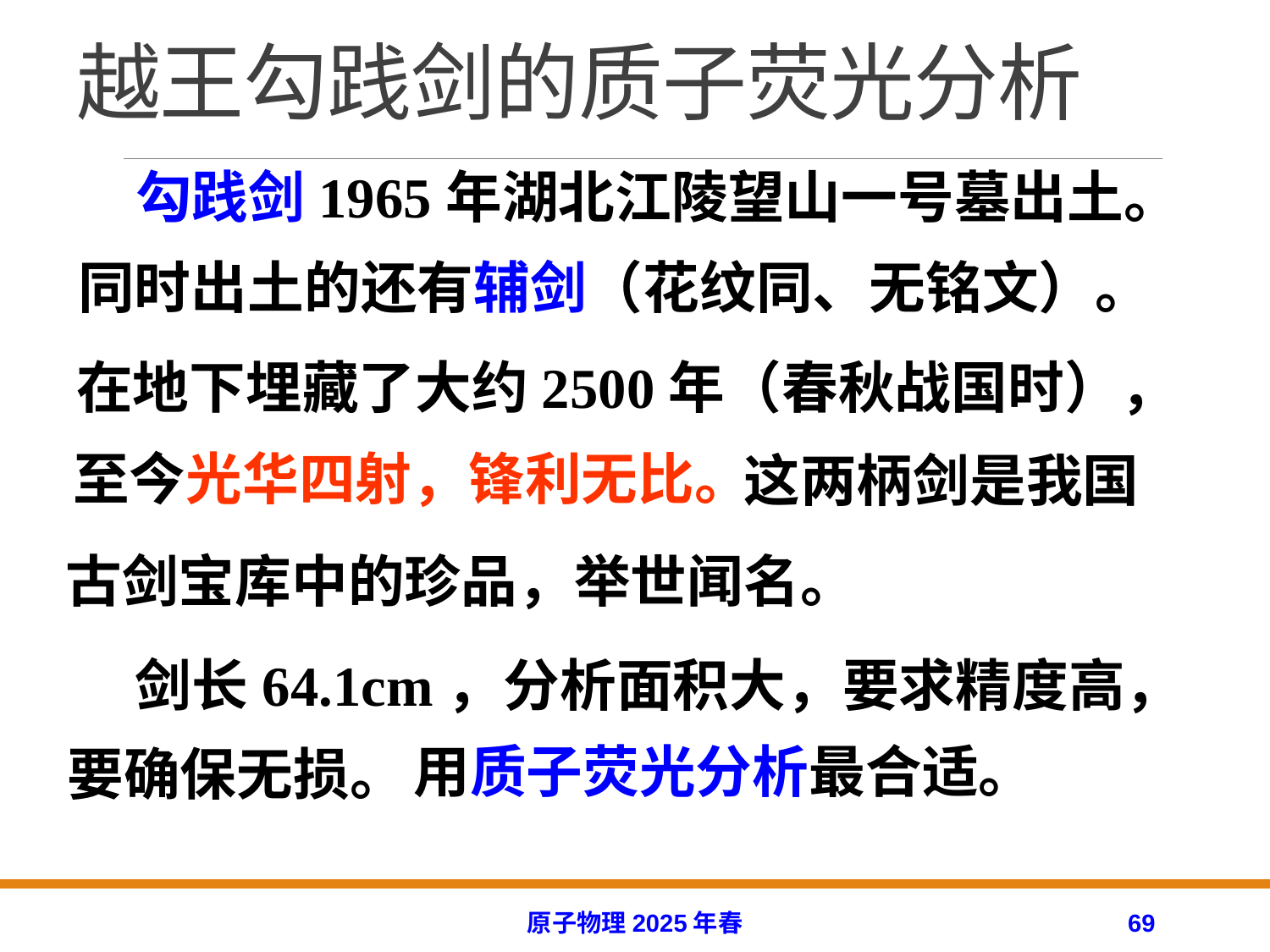

# 越王勾践剑的质子荧光分析
勾践剑1965年湖北江陵望山一号墓出土。
同时出土的还有辅剑（花纹同、无铭文）。
在地下埋藏了大约2500年（春秋战国时），
至今光华四射，锋利无比。
这两柄剑是我国
古剑宝库中的珍品，举世闻名。
     剑长64.1cm，分析面积大，要求精度高，
用质子荧光分析最合适。
要确保无损。
原子物理2025年春
69